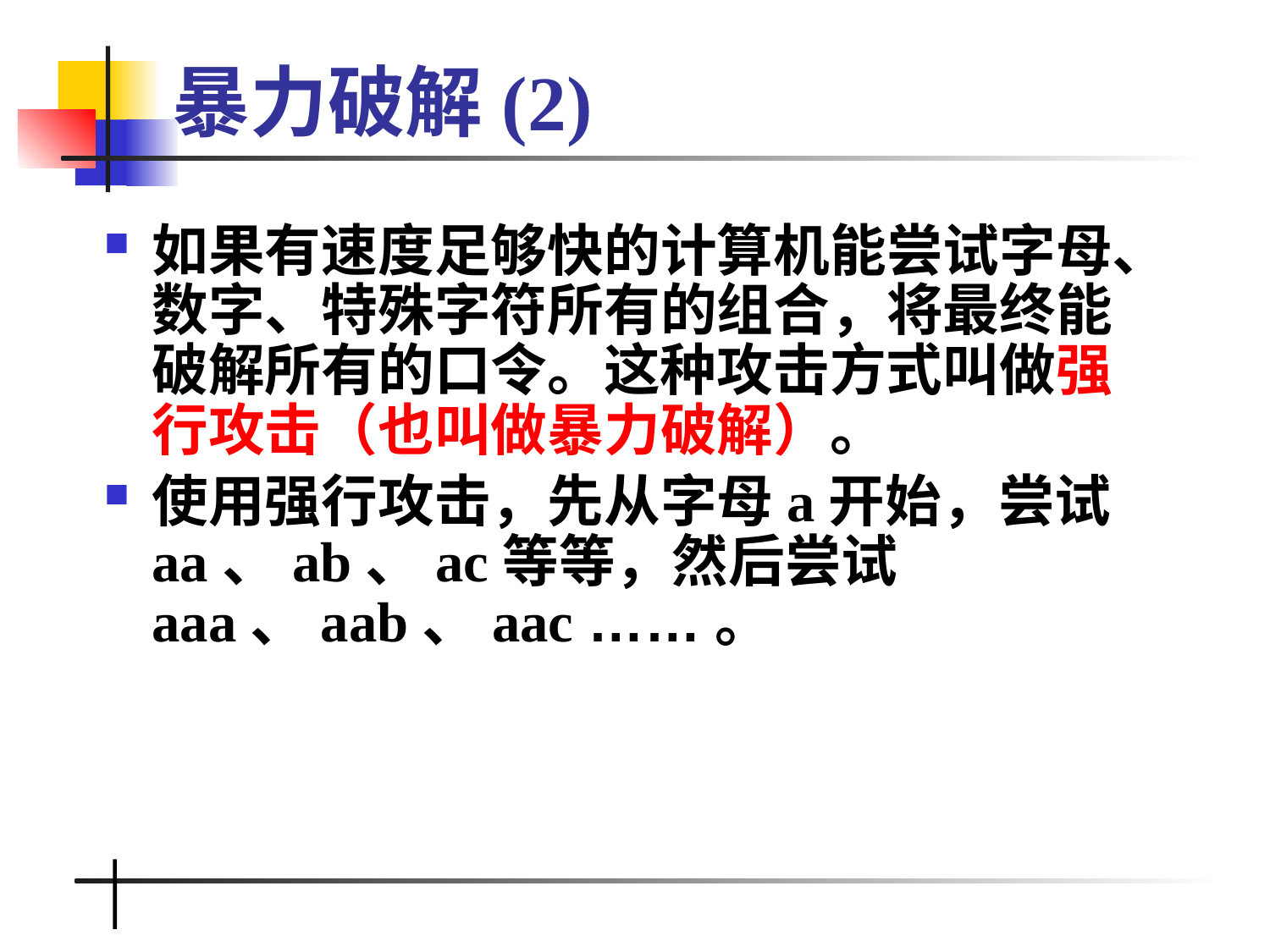

# 暴力破解(2)
如果有速度足够快的计算机能尝试字母、数字、特殊字符所有的组合，将最终能破解所有的口令。这种攻击方式叫做强行攻击（也叫做暴力破解）。
使用强行攻击，先从字母a开始，尝试aa、ab、ac等等，然后尝试aaa、aab、aac ……。